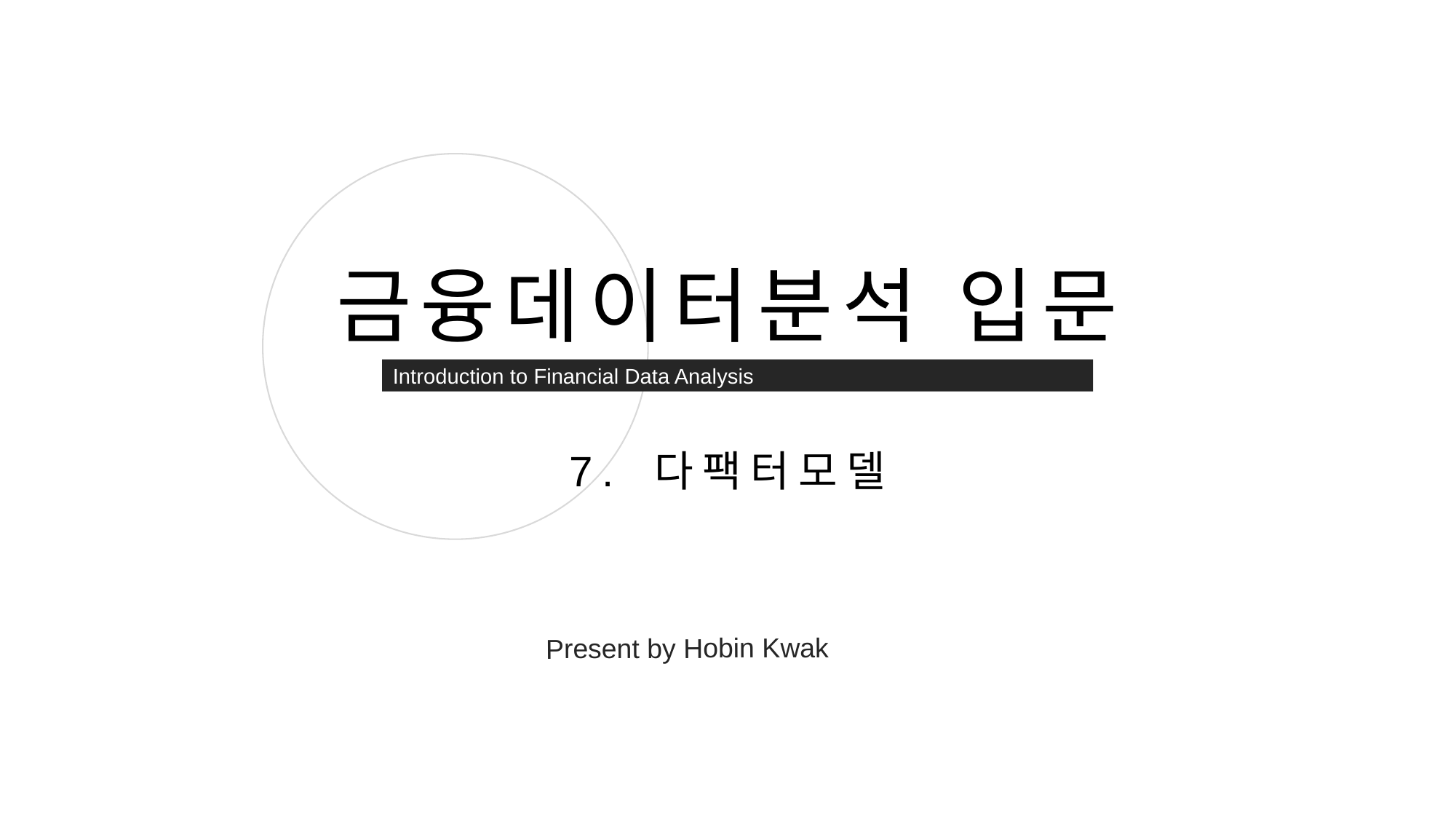

금융데이터분석 입문
Introduction to Financial Data Analysis
7. 다팩터모델
Present by Hobin Kwak